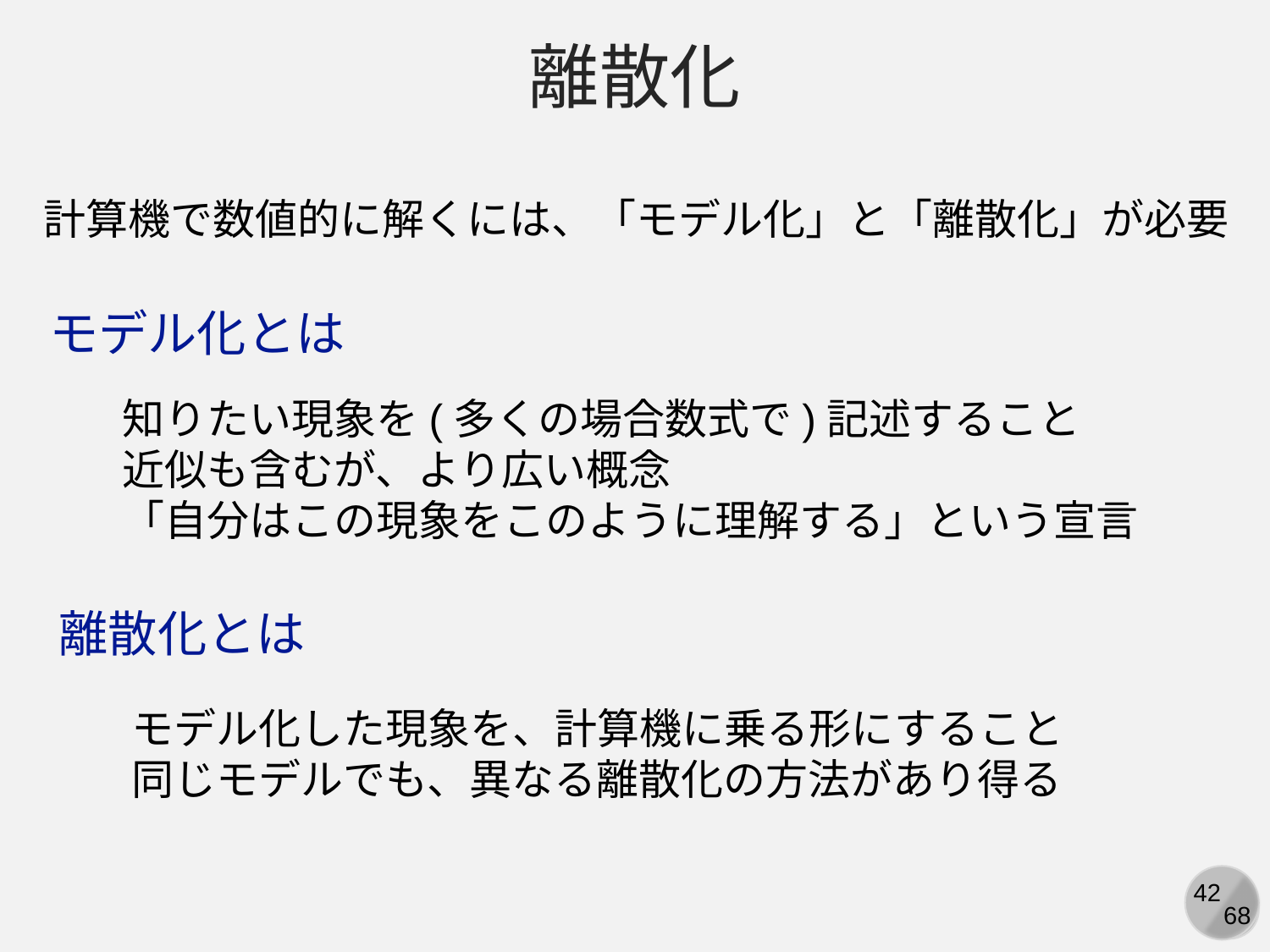

離散化
計算機で数値的に解くには、「モデル化」と「離散化」が必要
モデル化とは
知りたい現象を(多くの場合数式で)記述すること
近似も含むが、より広い概念
「自分はこの現象をこのように理解する」という宣言
離散化とは
モデル化した現象を、計算機に乗る形にすること
同じモデルでも、異なる離散化の方法があり得る